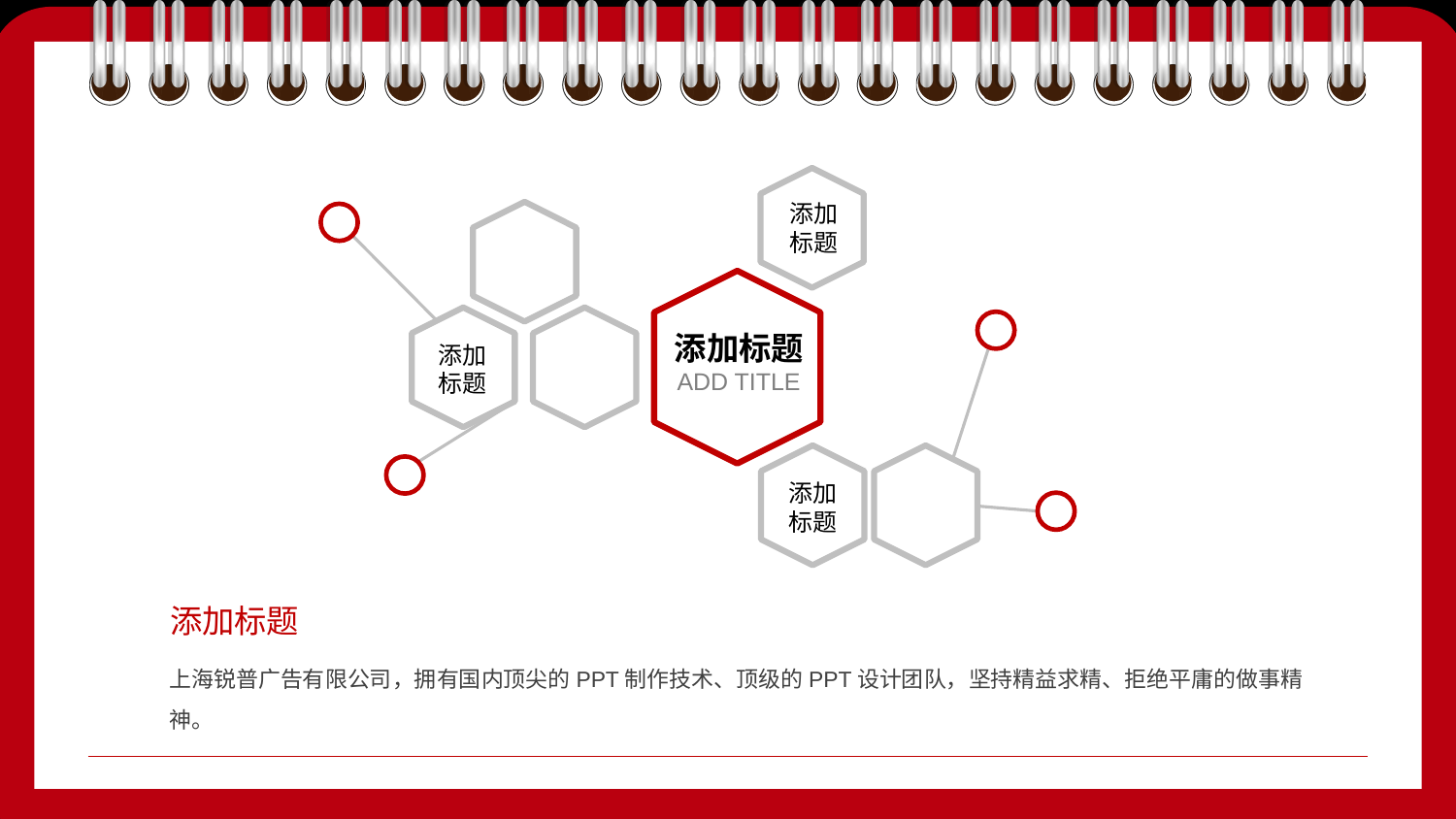

添加
标题

添加
标题

添加
标题

添加标题
ADD TITLE

添加标题
上海锐普广告有限公司，拥有国内顶尖的PPT制作技术、顶级的PPT设计团队，坚持精益求精、拒绝平庸的做事精神。